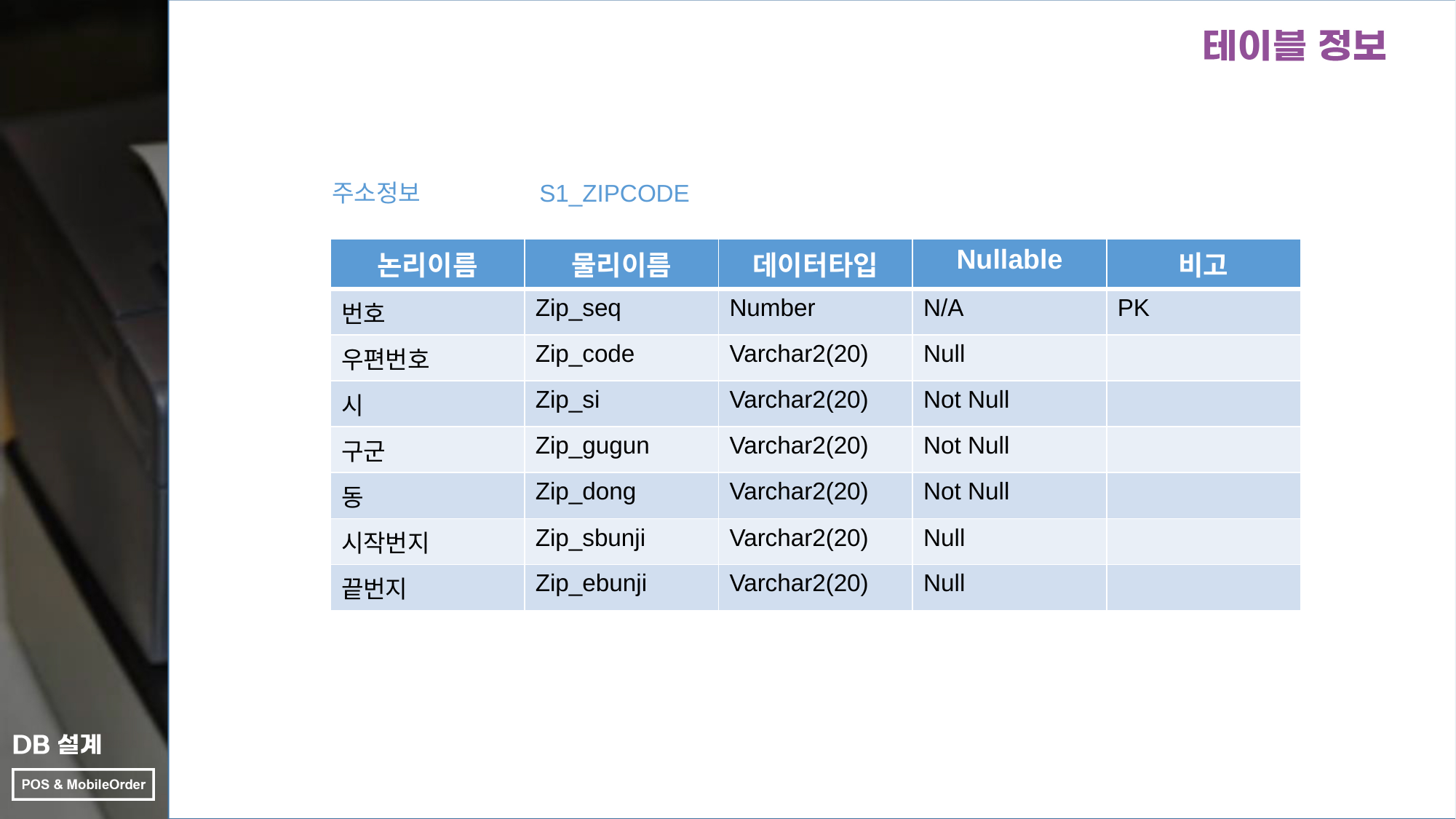

주소정보
S1_ZIPCODE
| 논리이름 | 물리이름 | 데이터타입 | Nullable | 비고 |
| --- | --- | --- | --- | --- |
| 번호 | Zip\_seq | Number | N/A | PK |
| 우편번호 | Zip\_code | Varchar2(20) | Null |  |
| 시 | Zip\_si | Varchar2(20) | Not Null |  |
| 구군 | Zip\_gugun | Varchar2(20) | Not Null |  |
| 동 | Zip\_dong | Varchar2(20) | Not Null |  |
| 시작번지 | Zip\_sbunji | Varchar2(20) | Null |  |
| 끝번지 | Zip\_ebunji | Varchar2(20) | Null |  |